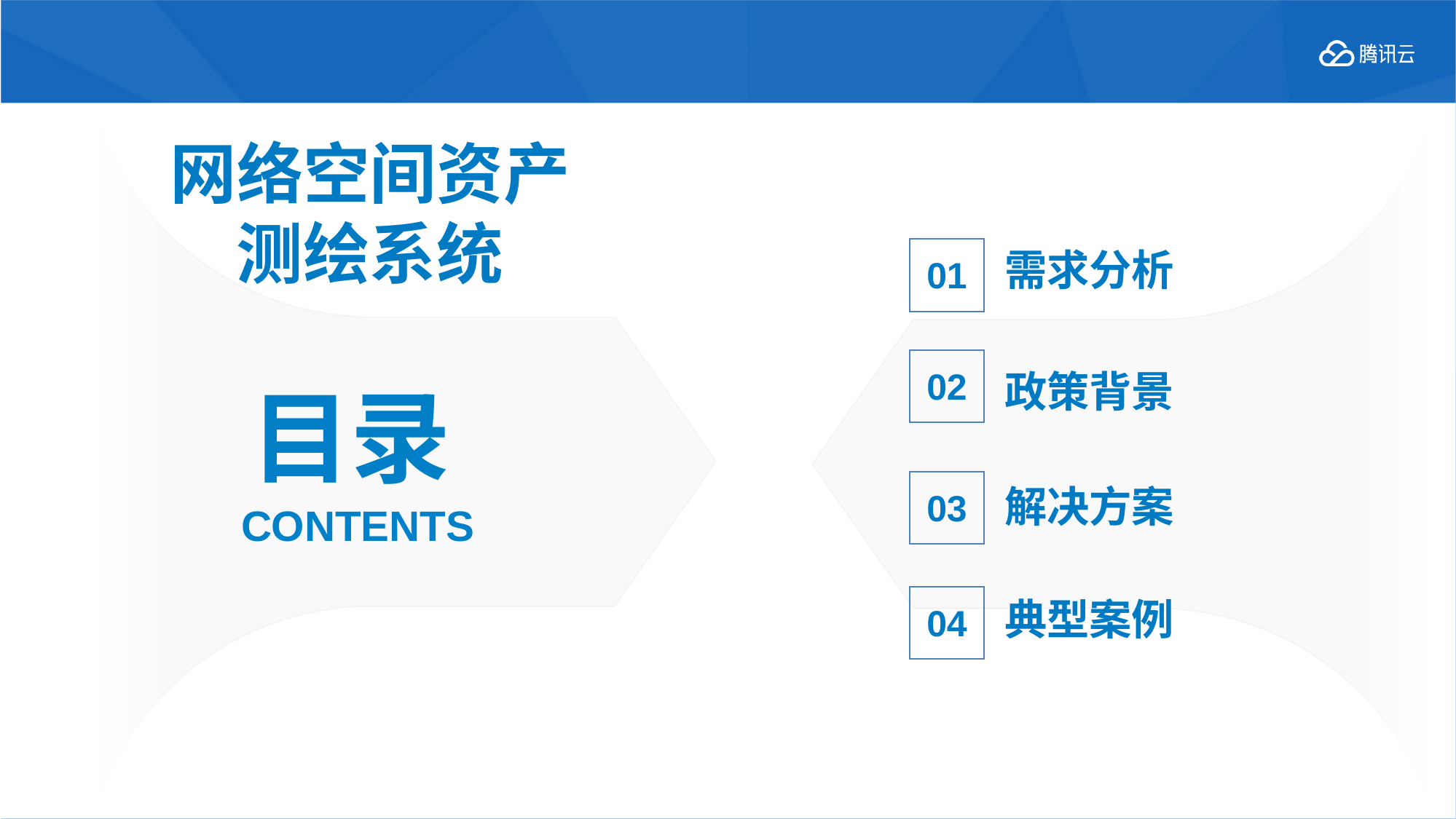

网络空间资产
测绘系统
需求分析

02

01
政策背景

03
解决方案

04
典型案例
目录
CONTENTS